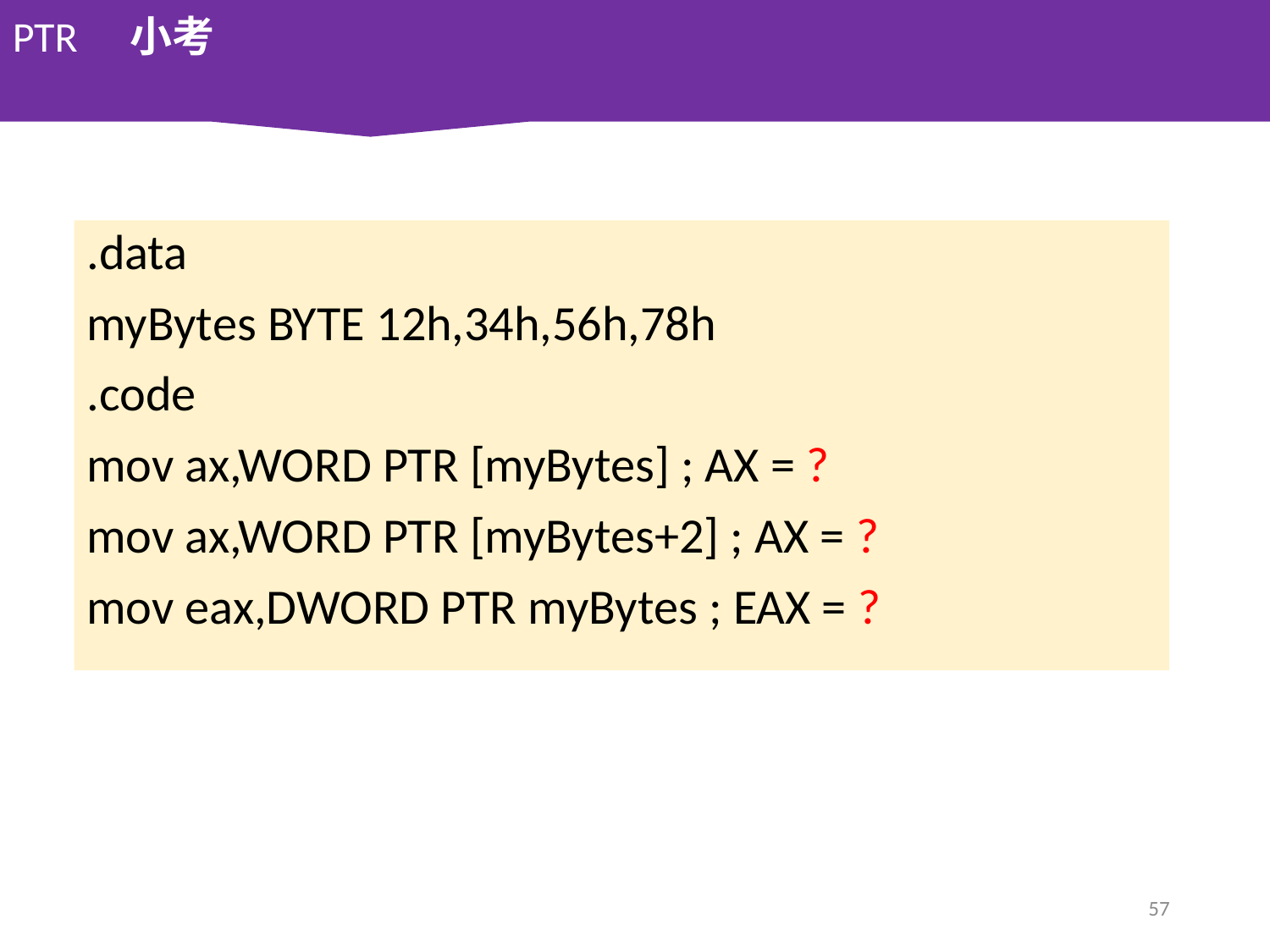

PTR　小考

.data
myBytes BYTE 12h,34h,56h,78h
.code
mov ax,WORD PTR [myBytes] ; AX = ?
mov ax,WORD PTR [myBytes+2] ; AX = ?
mov eax,DWORD PTR myBytes ; EAX = ?
57